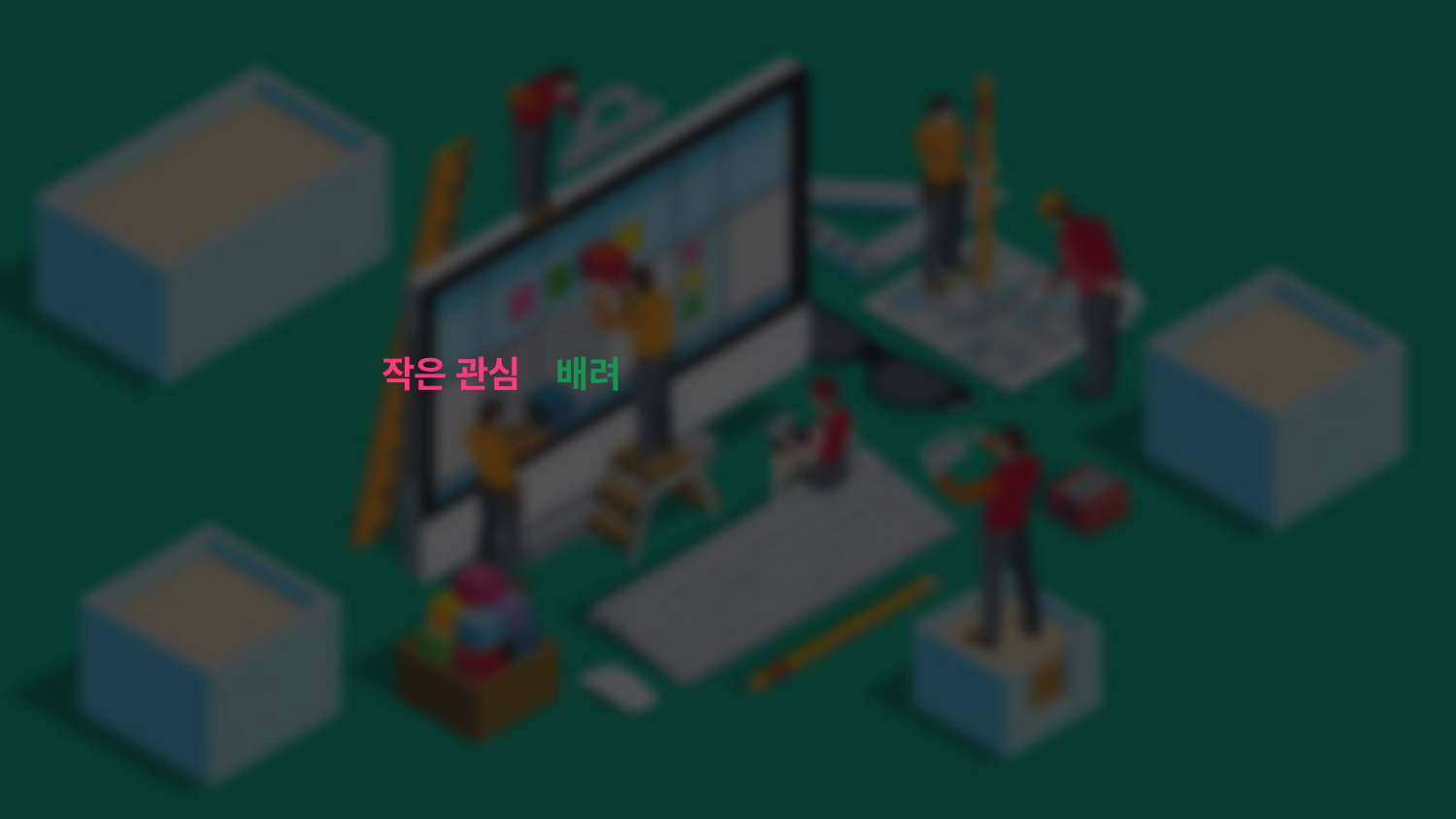

장애인의 측면에서 불편함을 생각하여
작은 관심과 배려로 개발에 있어 어떻게 하면 개선이 될까
생각을 하고 반영을 해주셨으면 합니다.
감사합니다.